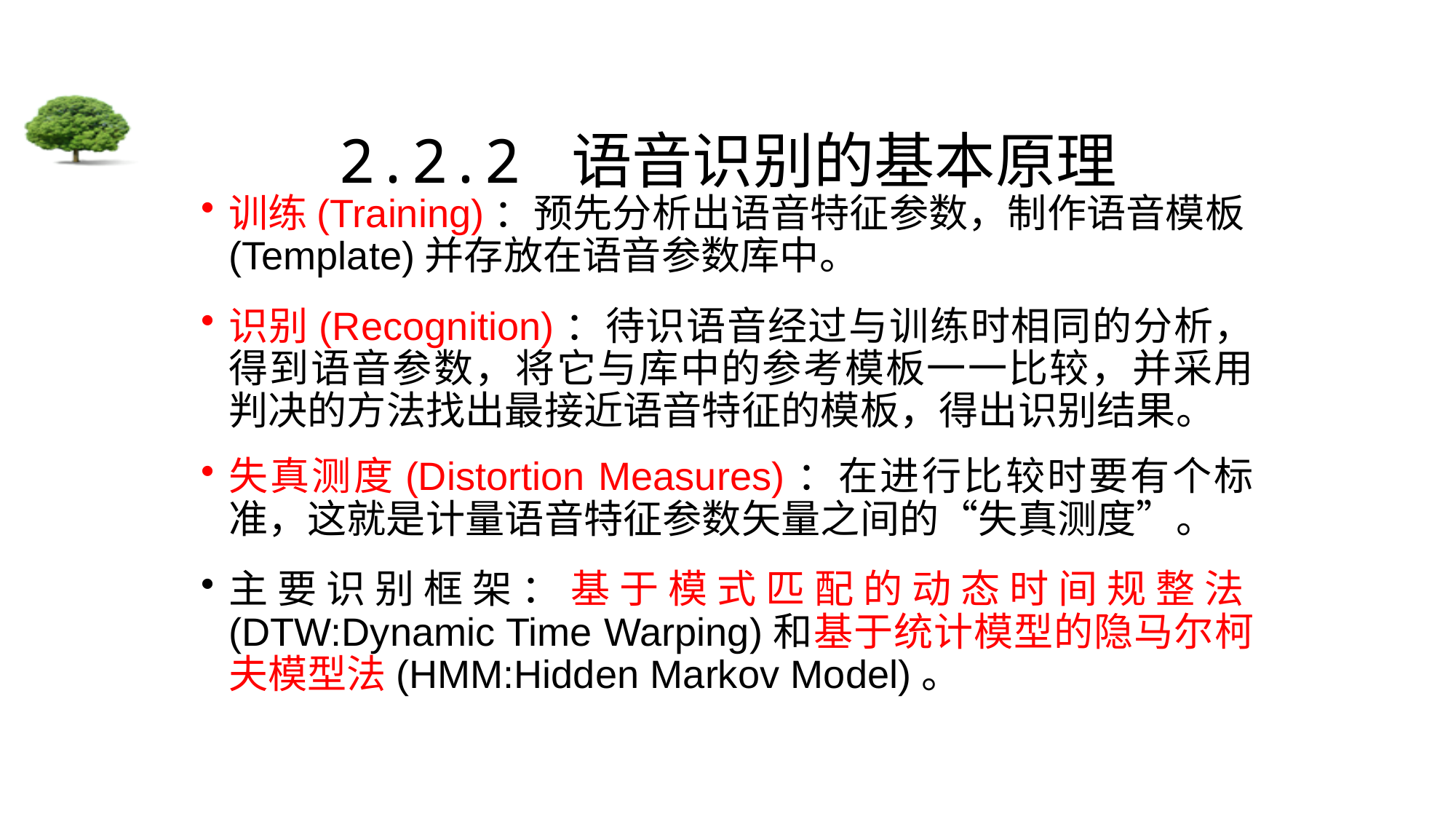

# 2.2.2 语音识别的基本原理
训练(Training)：预先分析出语音特征参数，制作语音模板(Template)并存放在语音参数库中。

识别(Recognition)：待识语音经过与训练时相同的分析，得到语音参数，将它与库中的参考模板一一比较，并采用判决的方法找出最接近语音特征的模板，得出识别结果。

失真测度(Distortion Measures)：在进行比较时要有个标准，这就是计量语音特征参数矢量之间的“失真测度”。

主要识别框架：基于模式匹配的动态时间规整法(DTW:Dynamic Time Warping)和基于统计模型的隐马尔柯夫模型法(HMM:Hidden Markov Model)。